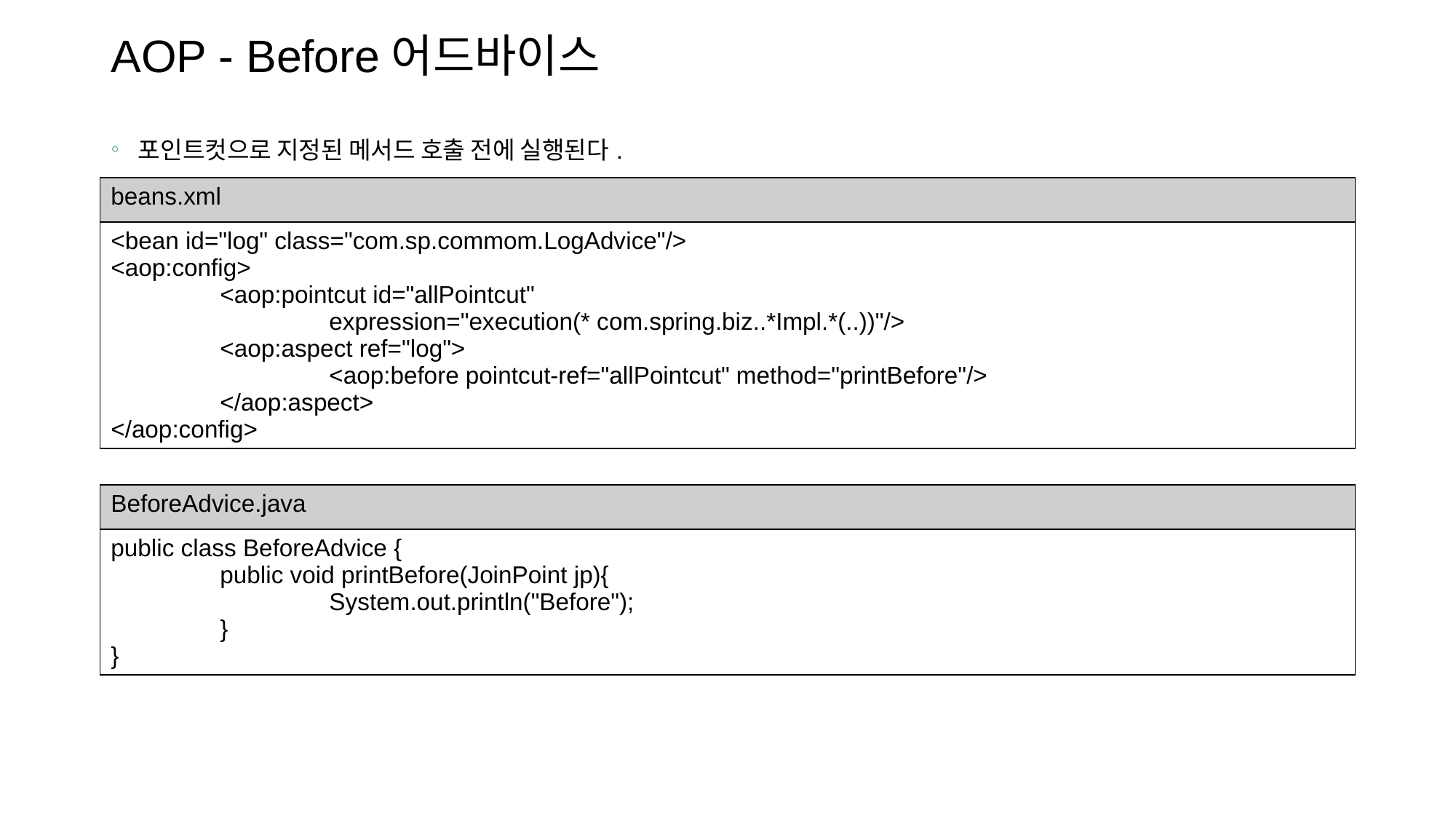

# AOP - Before어드바이스
포인트컷으로 지정된 메서드 호출 전에 실행된다.
| beans.xml |
| --- |
| <bean id="log" class="com.sp.commom.LogAdvice"/> <aop:config> <aop:pointcut id="allPointcut" expression="execution(\* com.spring.biz..\*Impl.\*(..))"/> <aop:aspect ref="log"> <aop:before pointcut-ref="allPointcut" method="printBefore"/> </aop:aspect> </aop:config> |
| BeforeAdvice.java |
| --- |
| public class BeforeAdvice { public void printBefore(JoinPoint jp){ System.out.println("Before"); } } |